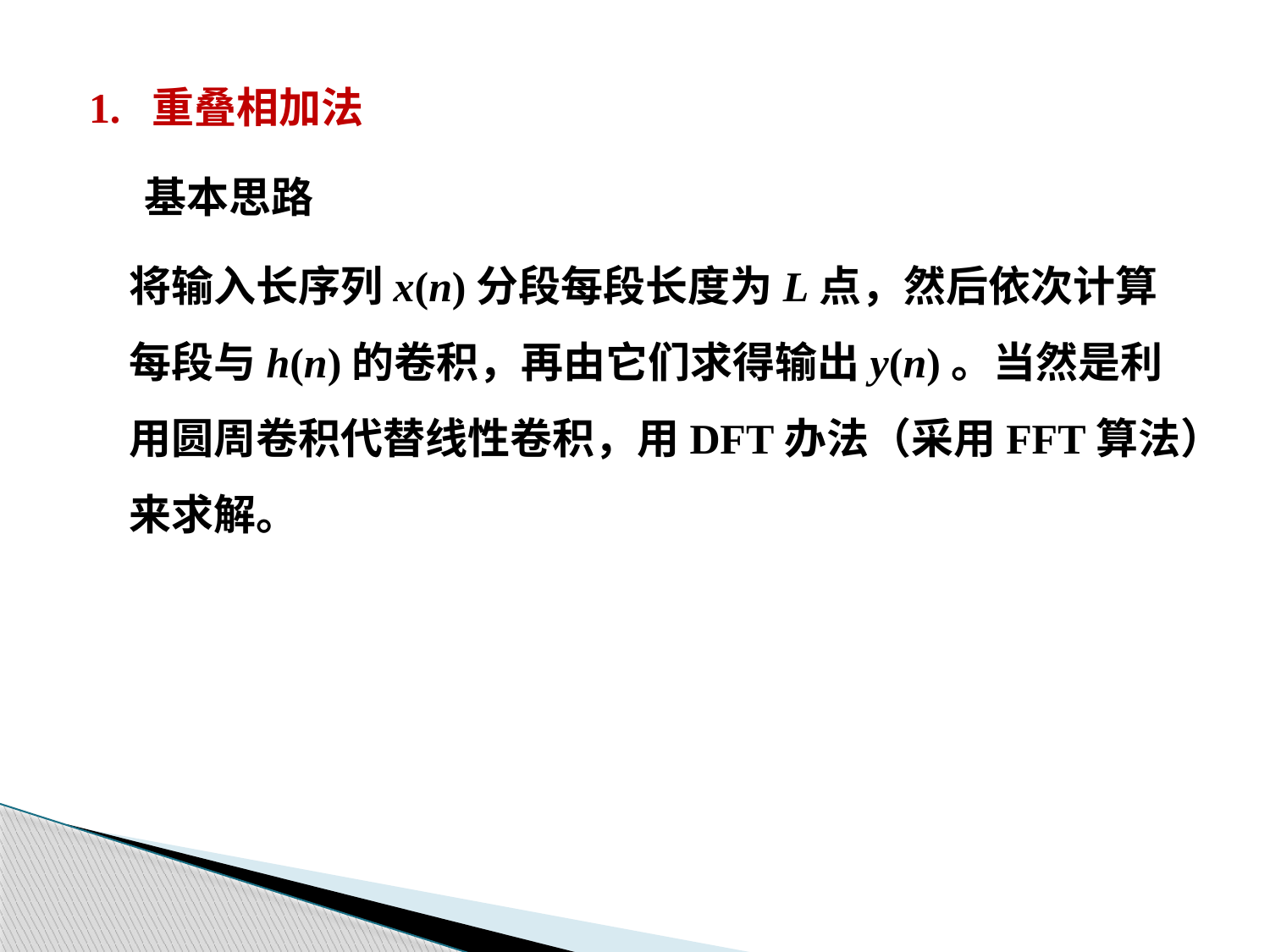

1.  重叠相加法
基本思路
将输入长序列x(n)分段每段长度为L点，然后依次计算
每段与h(n)的卷积，再由它们求得输出y(n)。当然是利
用圆周卷积代替线性卷积，用DFT办法（采用FFT算法）
来求解。